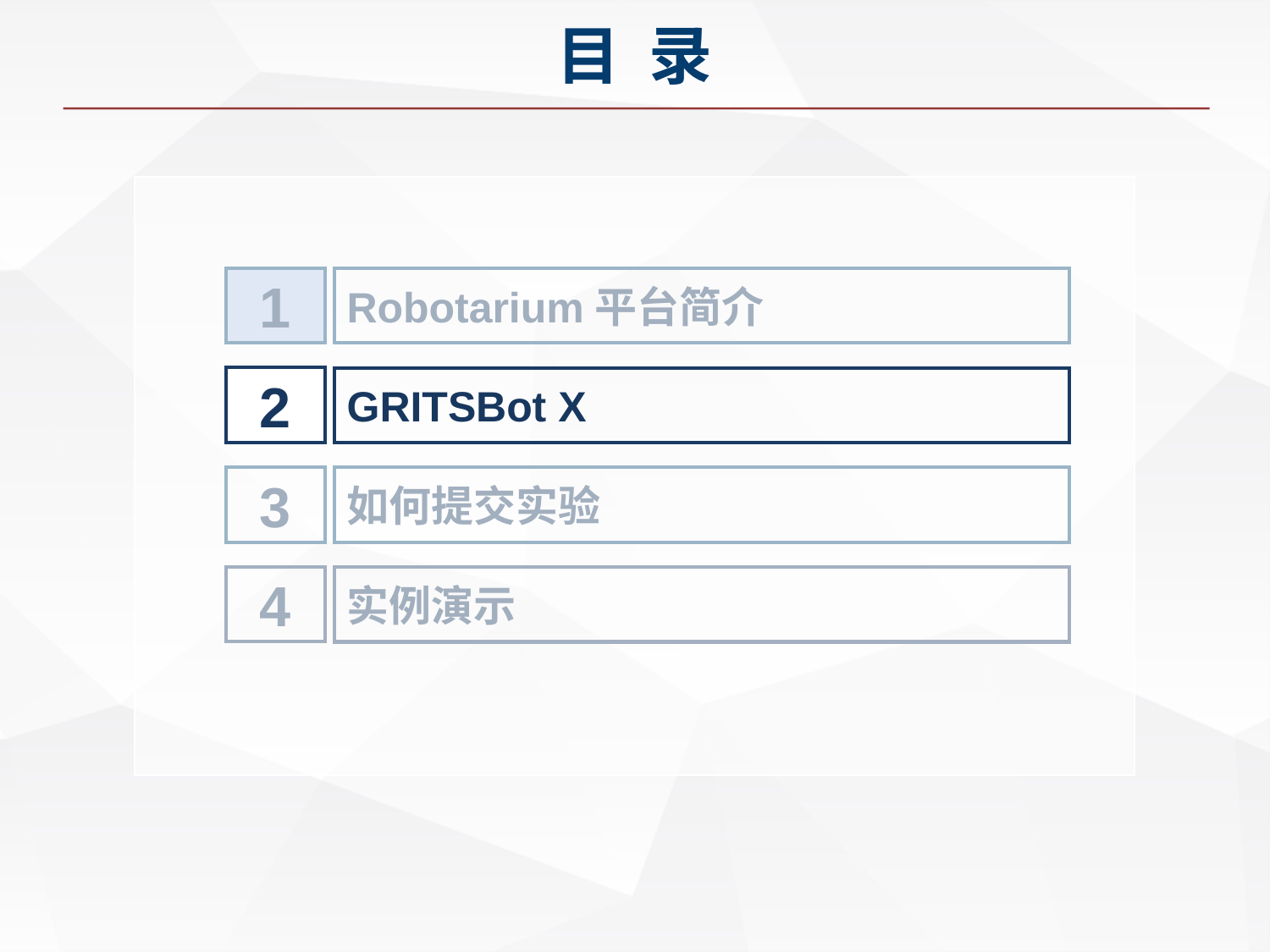

# 目  录

1
Robotarium平台简介
2
GRITSBot X
3
如何提交实验
4
实例演示